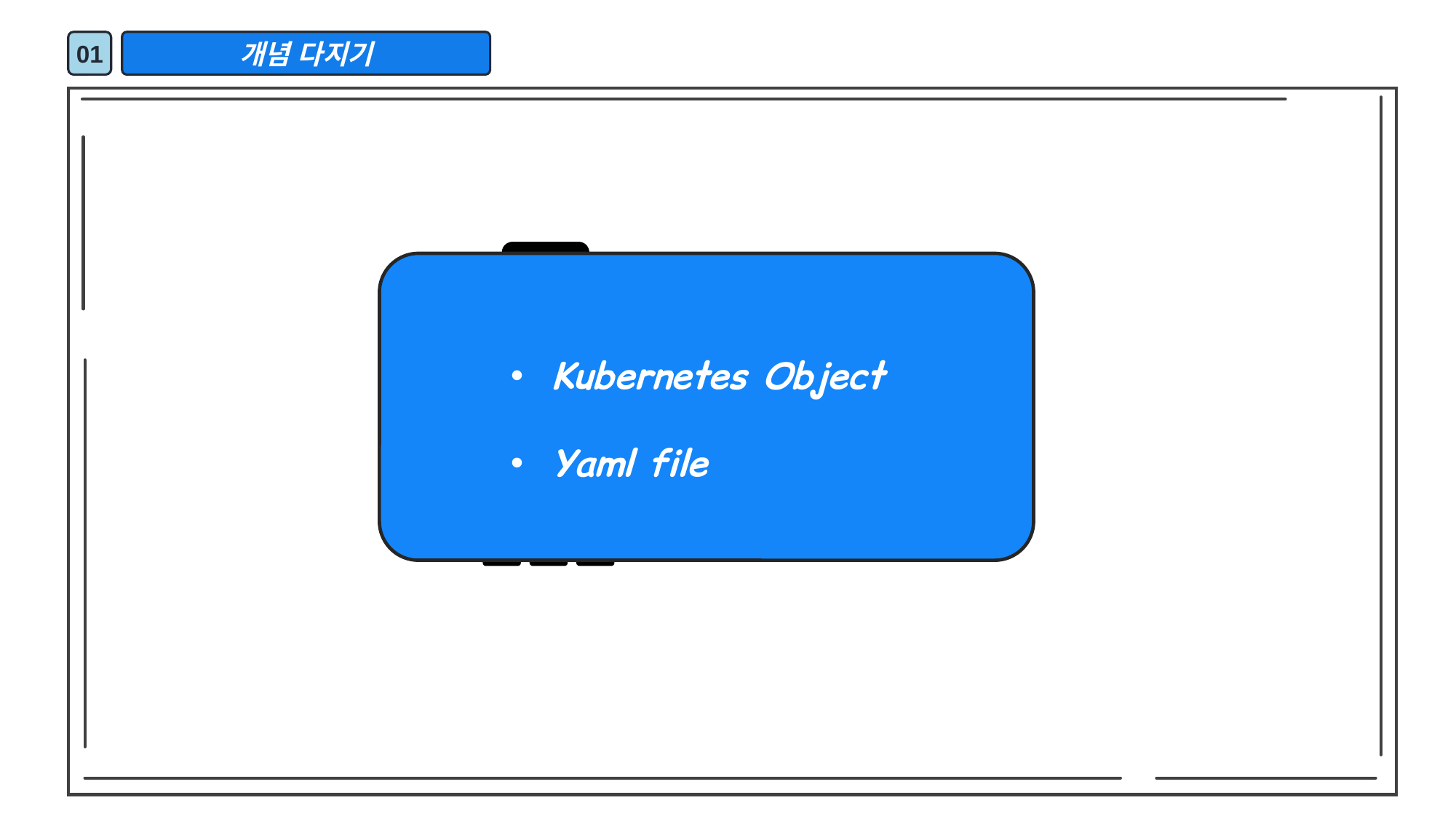

01
개념 다지기
Kubernetes Object
Yaml file